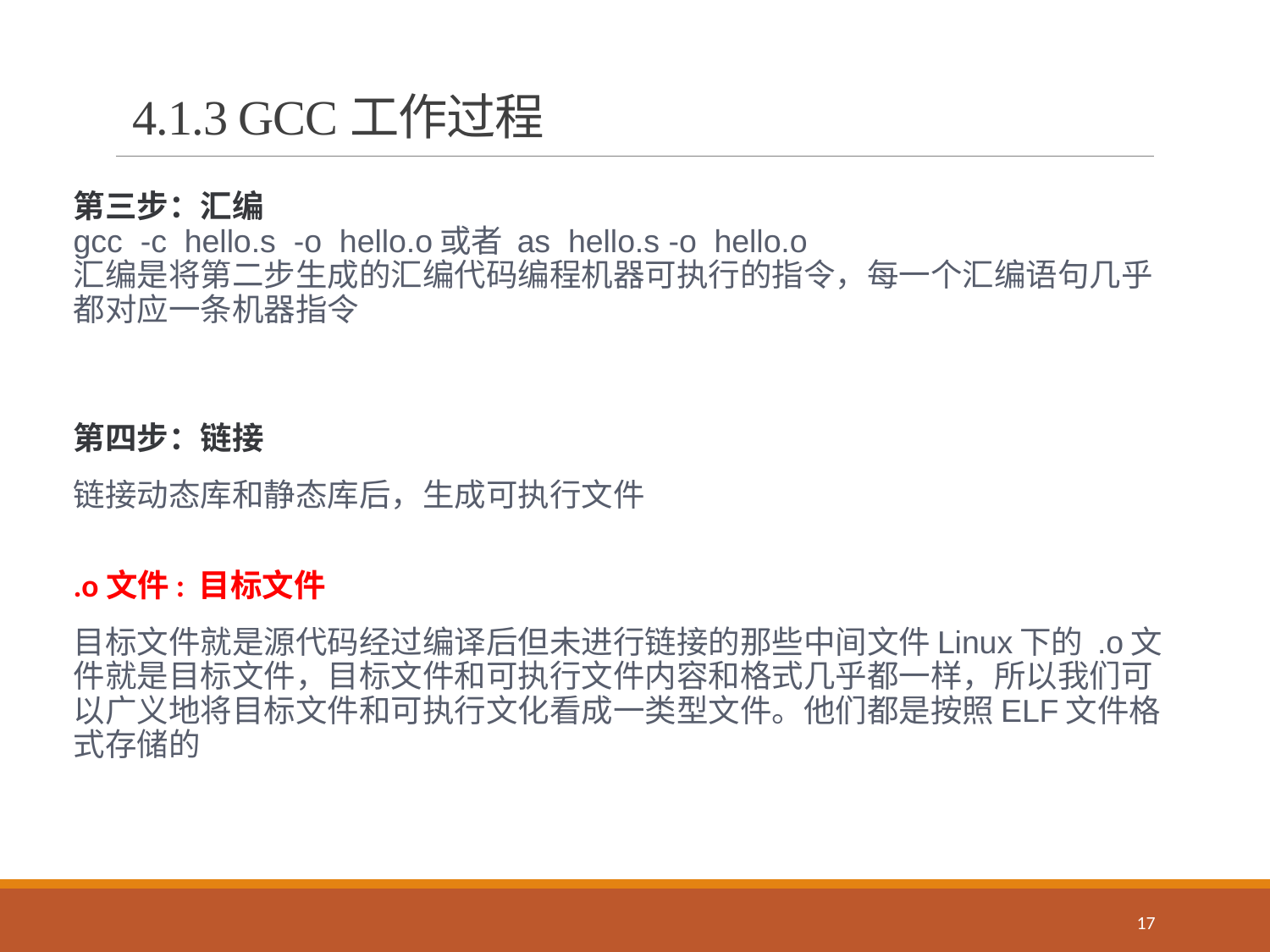

# 4.1.3 GCC工作过程
第三步：汇编
gcc  -c  hello.s  -o  hello.o或者 as  hello.s -o  hello.o
汇编是将第二步生成的汇编代码编程机器可执行的指令，每一个汇编语句几乎都对应一条机器指令
第四步：链接
链接动态库和静态库后，生成可执行文件
.o文件: 目标文件
目标文件就是源代码经过编译后但未进行链接的那些中间文件Linux下的 .o文件就是目标文件，目标文件和可执行文件内容和格式几乎都一样，所以我们可以广义地将目标文件和可执行文化看成一类型文件。他们都是按照ELF文件格式存储的
17